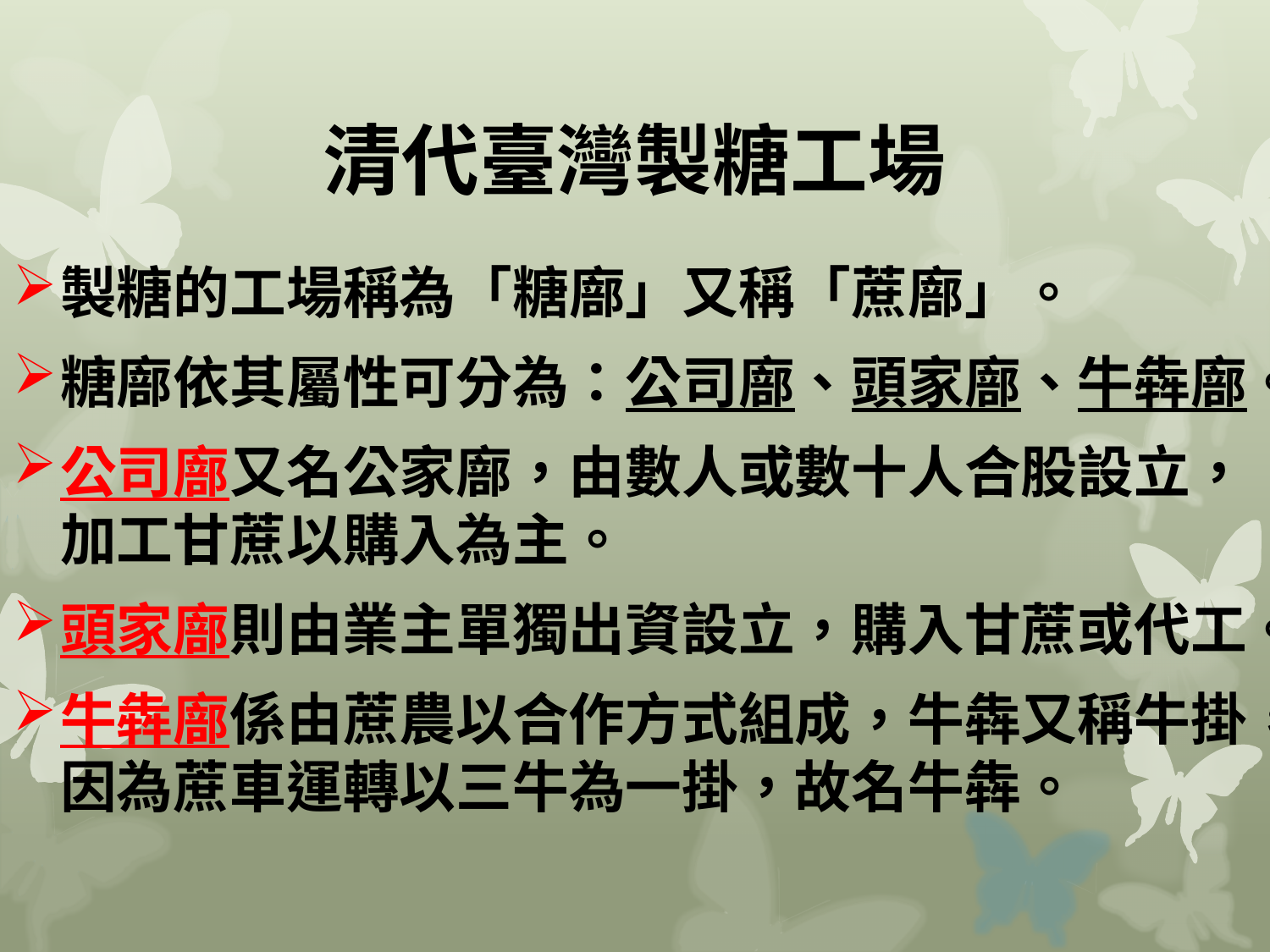

# 清代臺灣製糖工場
製糖的工場稱為「糖廍」又稱「蔗廍」。
糖廍依其屬性可分為：公司廍、頭家廍、牛犇廍。
公司廍又名公家廍，由數人或數十人合股設立，加工甘蔗以購入為主。
頭家廍則由業主單獨出資設立，購入甘蔗或代工。
牛犇廍係由蔗農以合作方式組成，牛犇又稱牛掛，因為蔗車運轉以三牛為一掛，故名牛犇。